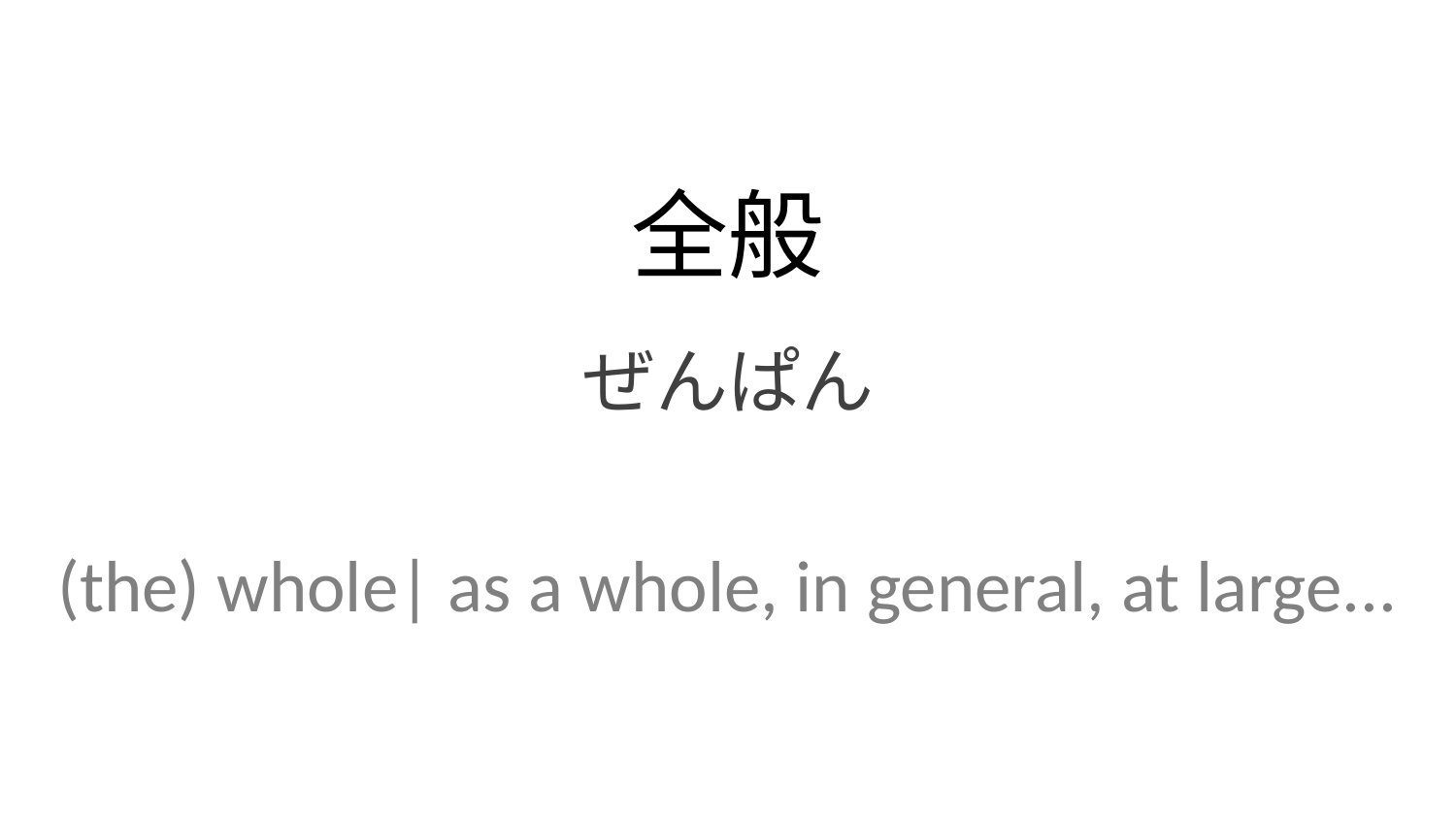

全般

ぜんぱん
(the) whole| as a whole, in general, at large...